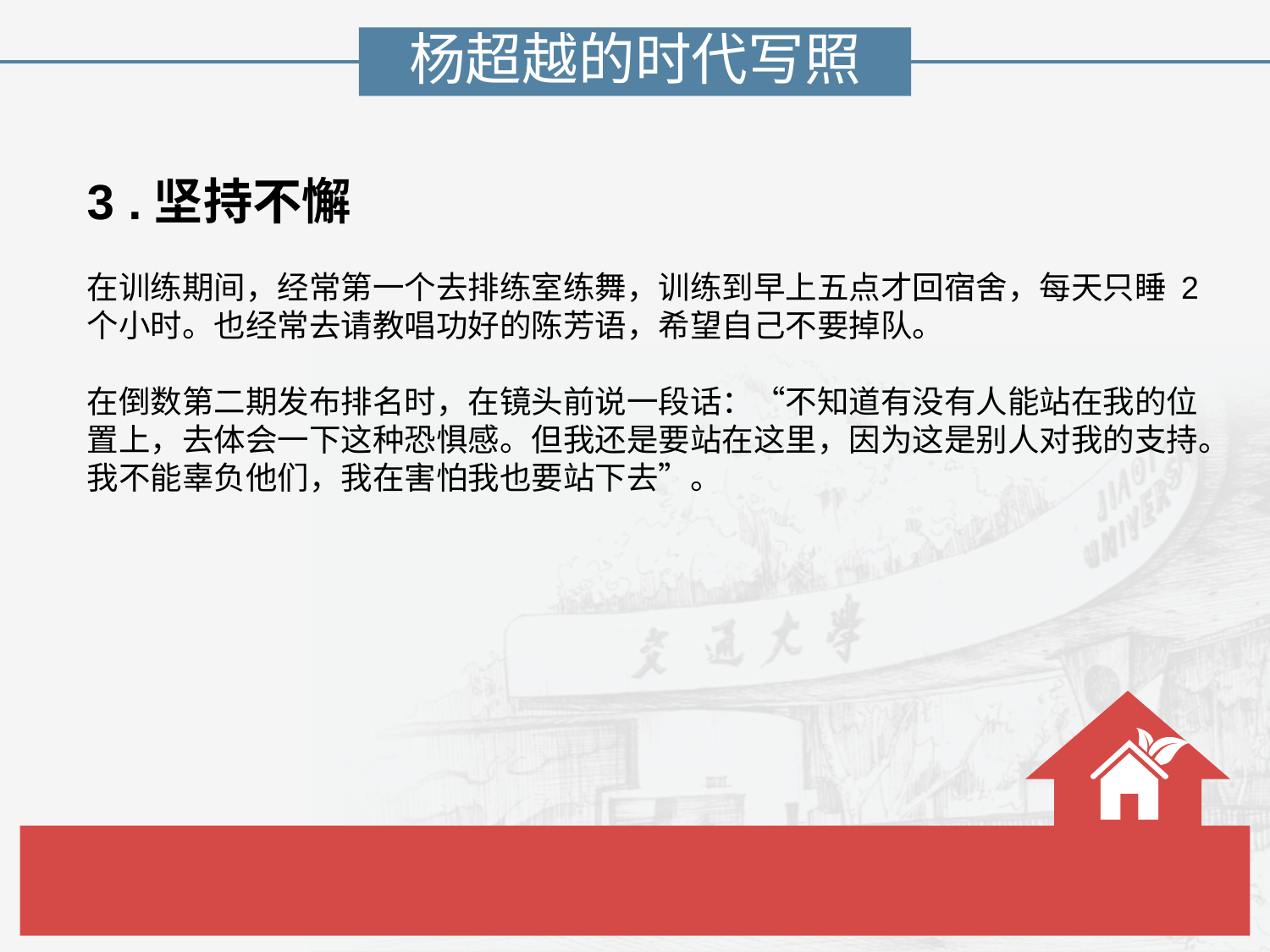

杨超越的时代写照
3 .坚持不懈

在训练期间，经常第一个去排练室练舞，训练到早上五点才回宿舍，每天只睡 2个小时。也经常去请教唱功好的陈芳语，希望自己不要掉队。

在倒数第二期发布排名时，在镜头前说一段话：“不知道有没有人能站在我的位置上，去体会一下这种恐惧感。但我还是要站在这里，因为这是别人对我的支持。我不能辜负他们，我在害怕我也要站下去”。